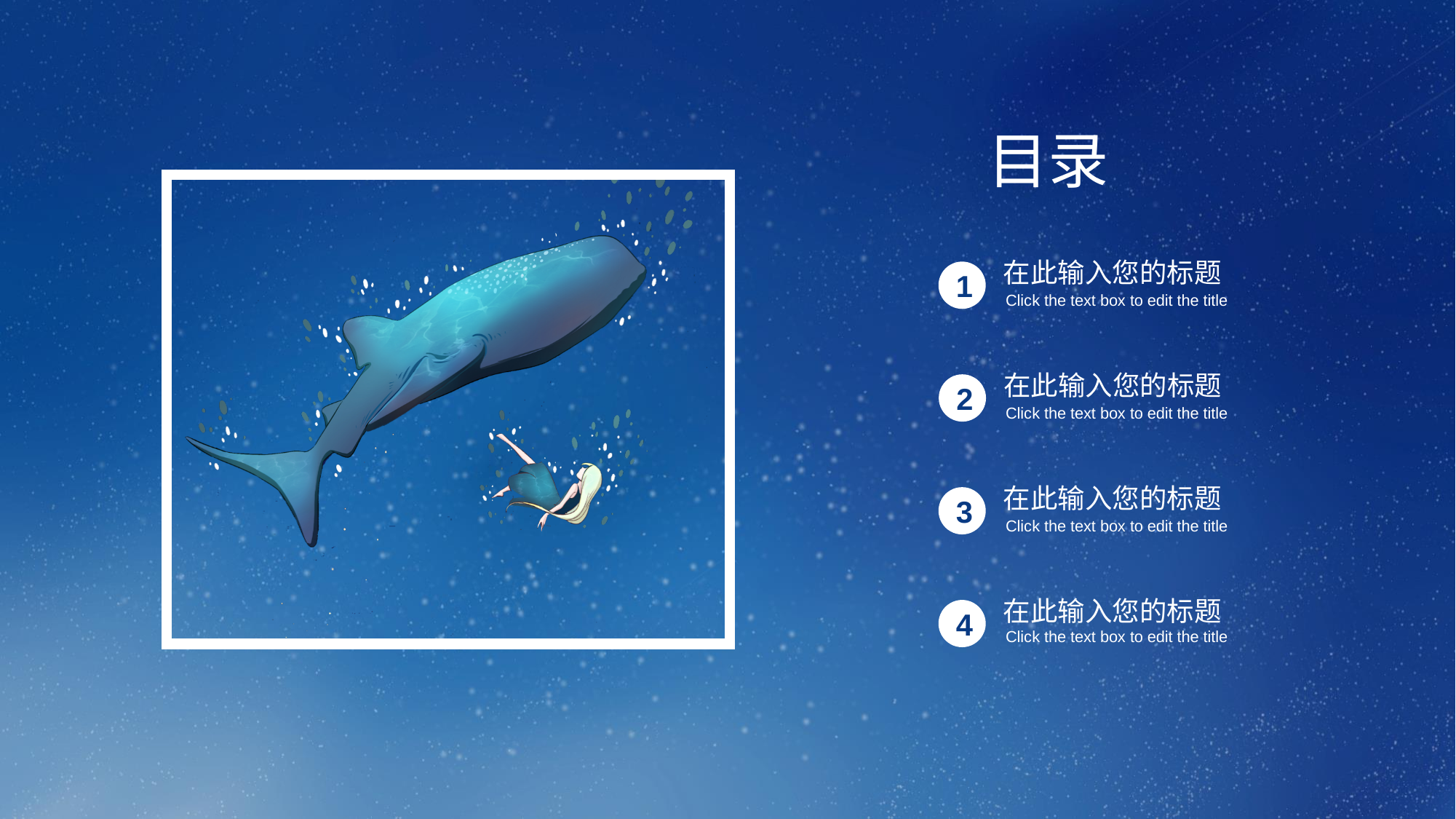

目录
在此输入您的标题
1
Click the text box to edit the title
Click the text box to edit the title
Click the text box to edit the title
Click the text box to edit the title
在此输入您的标题
2
在此输入您的标题
3
在此输入您的标题
4